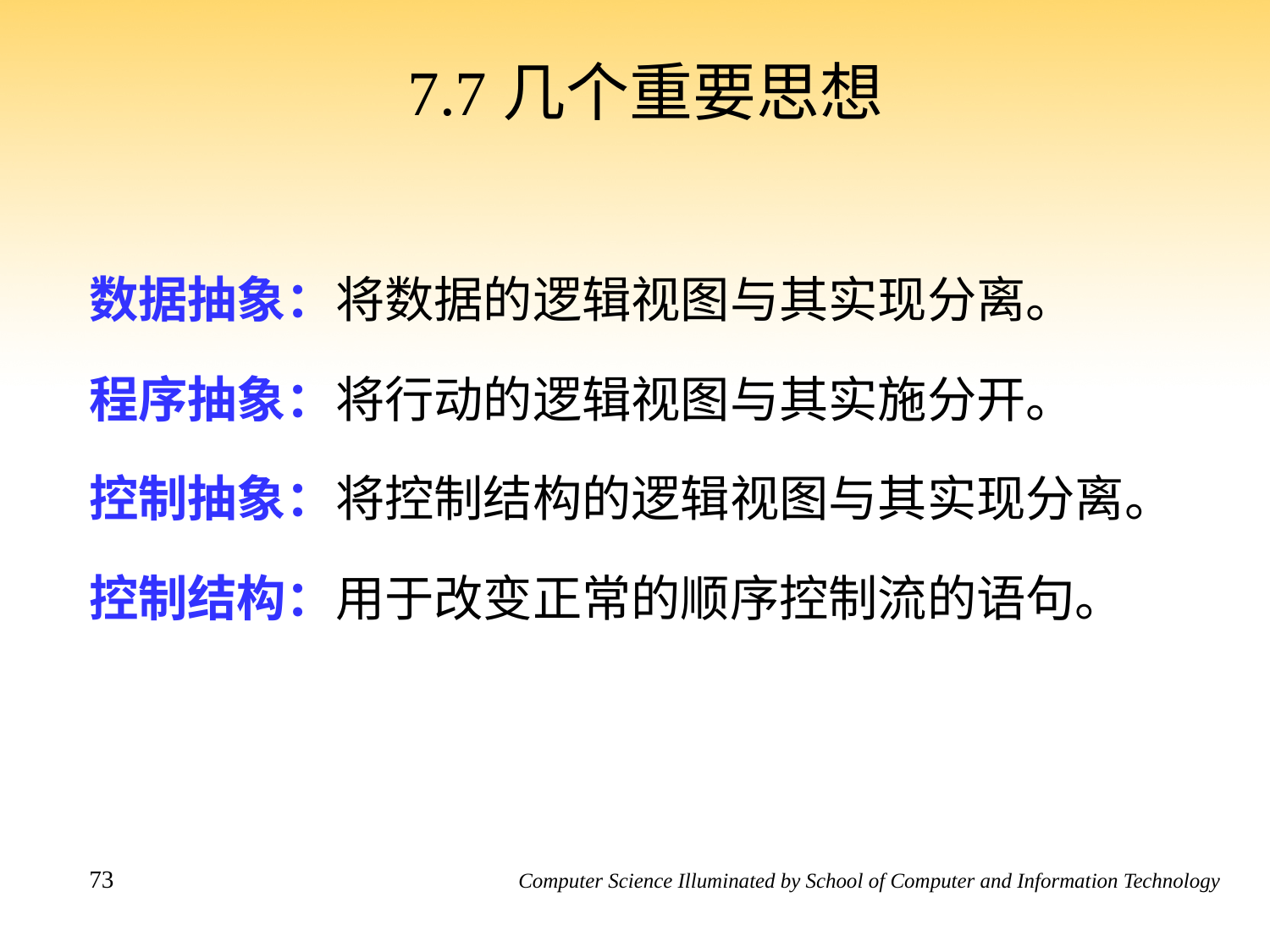

# 7.7几个重要思想
数据抽象：将数据的逻辑视图与其实现分离。
程序抽象：将行动的逻辑视图与其实施分开。
控制抽象：将控制结构的逻辑视图与其实现分离。
控制结构：用于改变正常的顺序控制流的语句。
73